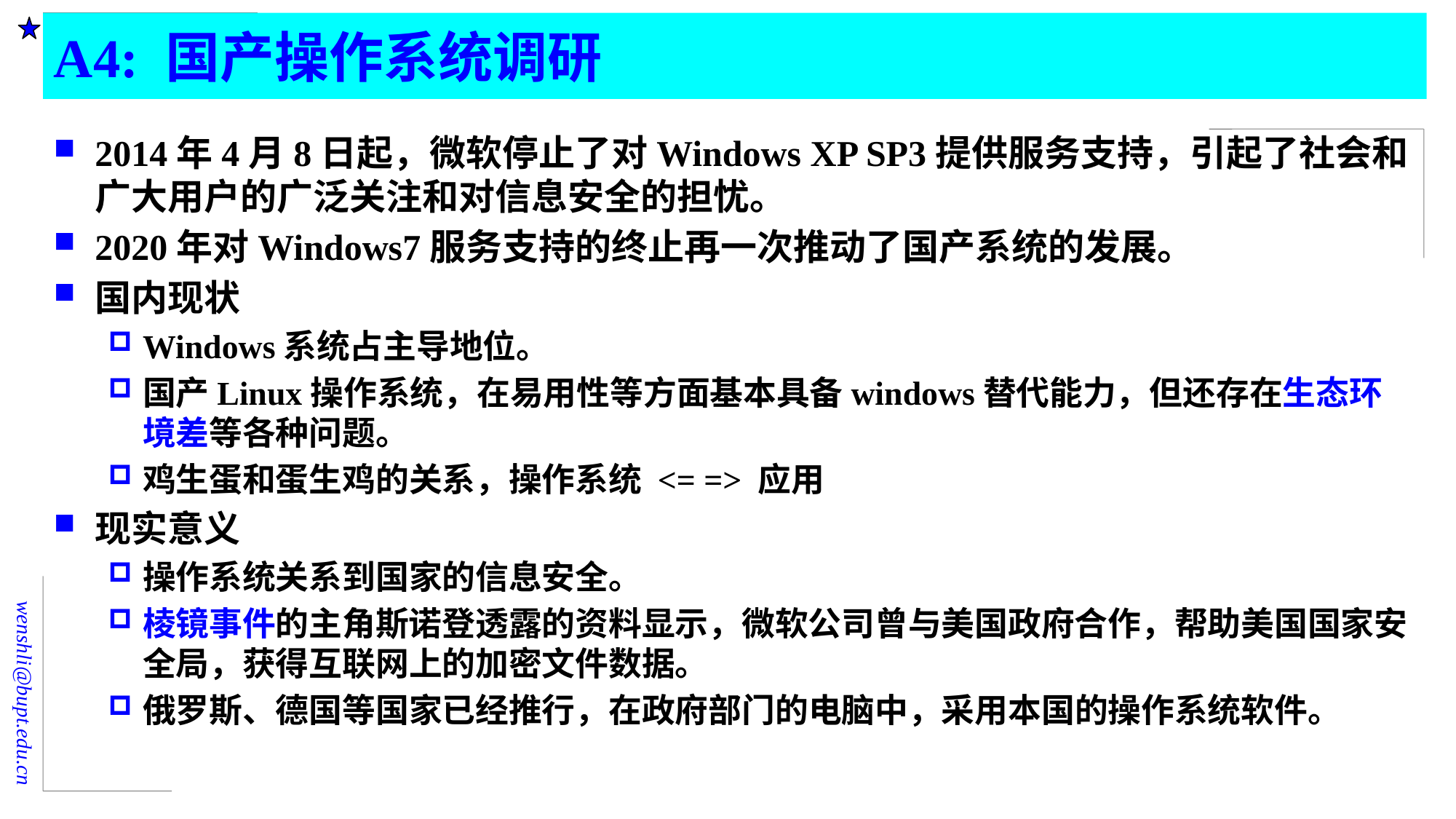

# A4: 国产操作系统调研
2014年4月8日起，微软停止了对Windows XP SP3提供服务支持，引起了社会和广大用户的广泛关注和对信息安全的担忧。
2020年对Windows7服务支持的终止再一次推动了国产系统的发展。
国内现状
Windows系统占主导地位。
国产Linux操作系统，在易用性等方面基本具备windows替代能力，但还存在生态环境差等各种问题。
鸡生蛋和蛋生鸡的关系，操作系统 <= => 应用
现实意义
操作系统关系到国家的信息安全。
棱镜事件的主角斯诺登透露的资料显示，微软公司曾与美国政府合作，帮助美国国家安全局，获得互联网上的加密文件数据。
俄罗斯、德国等国家已经推行，在政府部门的电脑中，采用本国的操作系统软件。
110